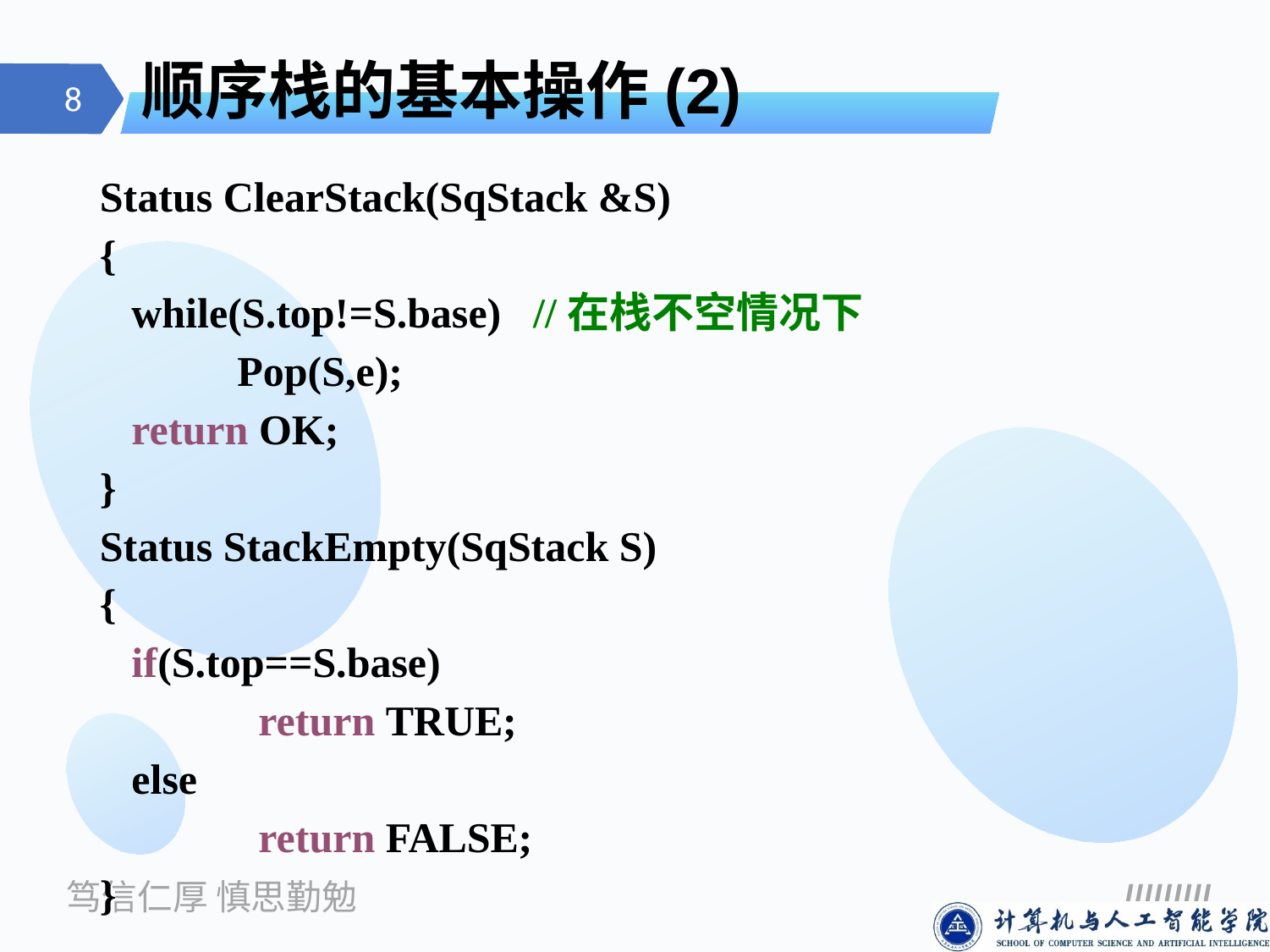

# 顺序栈的基本操作(2)
Status ClearStack(SqStack &S)
{
	while(S.top!=S.base)   //在栈不空情况下
             Pop(S,e);
	return OK;
}
Status StackEmpty(SqStack S)
{
	if(S.top==S.base)
		return TRUE;
	else
		return FALSE;
}